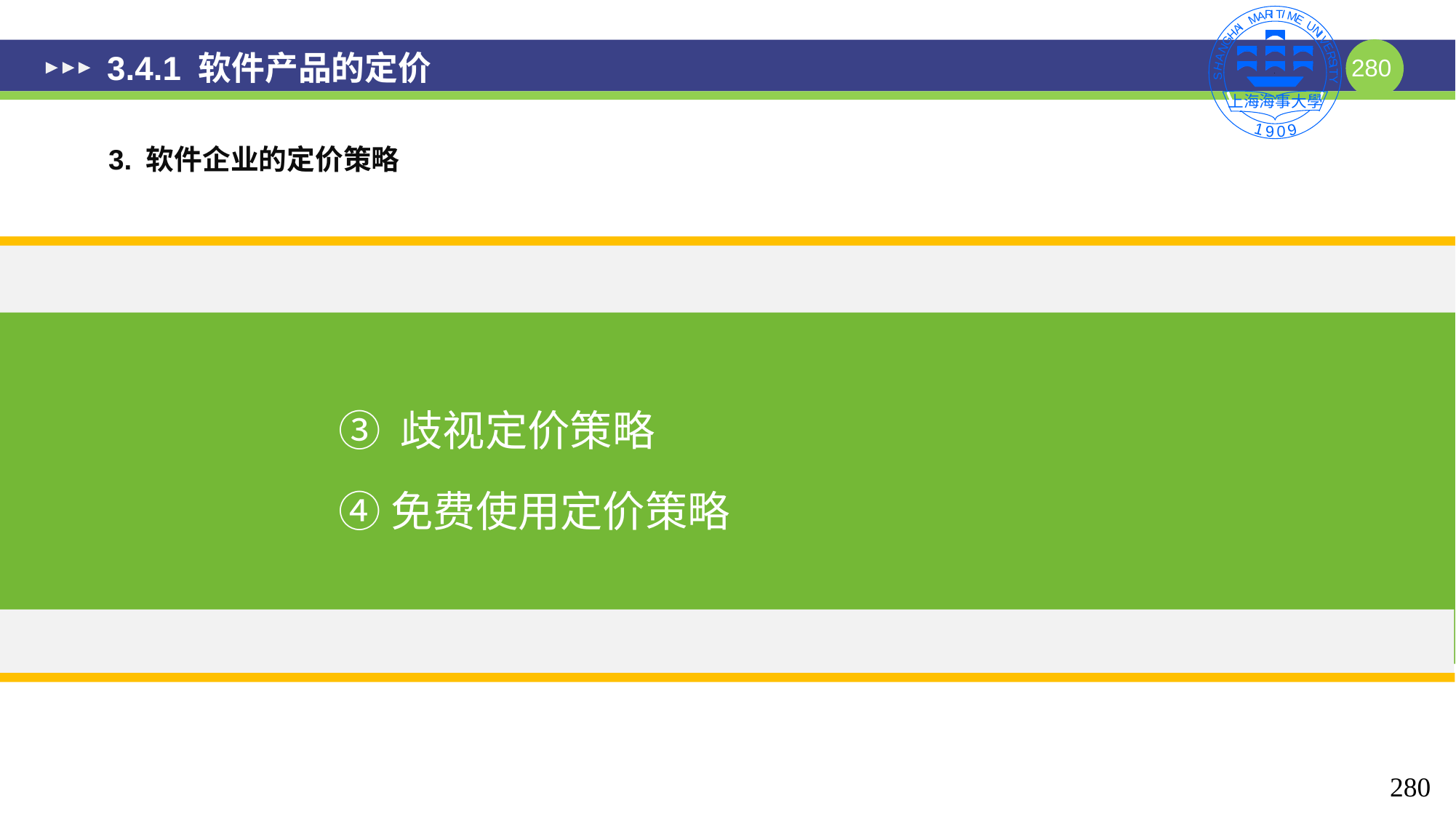

# 3.4.1 软件产品的定价
3. 软件企业的定价策略

③ 歧视定价策略
④免费使用定价策略

280
280